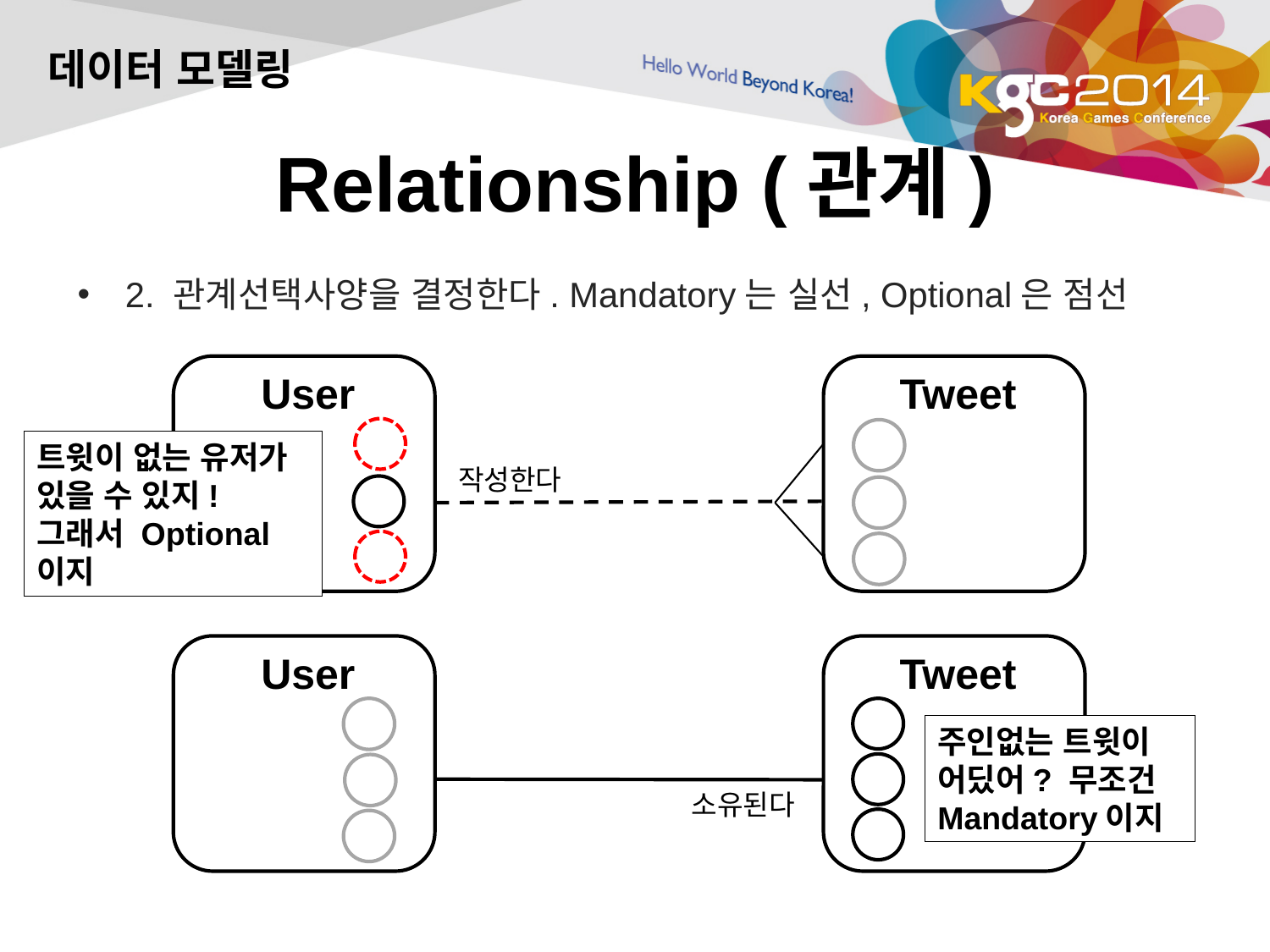

데이터 모델링
# Relationship (관계)
2. 관계선택사양을 결정한다. Mandatory는 실선, Optional은 점선

User
Tweet

트윗이 없는 유저가 있을 수 있지! 그래서 Optional 이지
작성한다

User
Tweet

주인없는 트윗이 어딨어? 무조건  Mandatory이지

소유된다